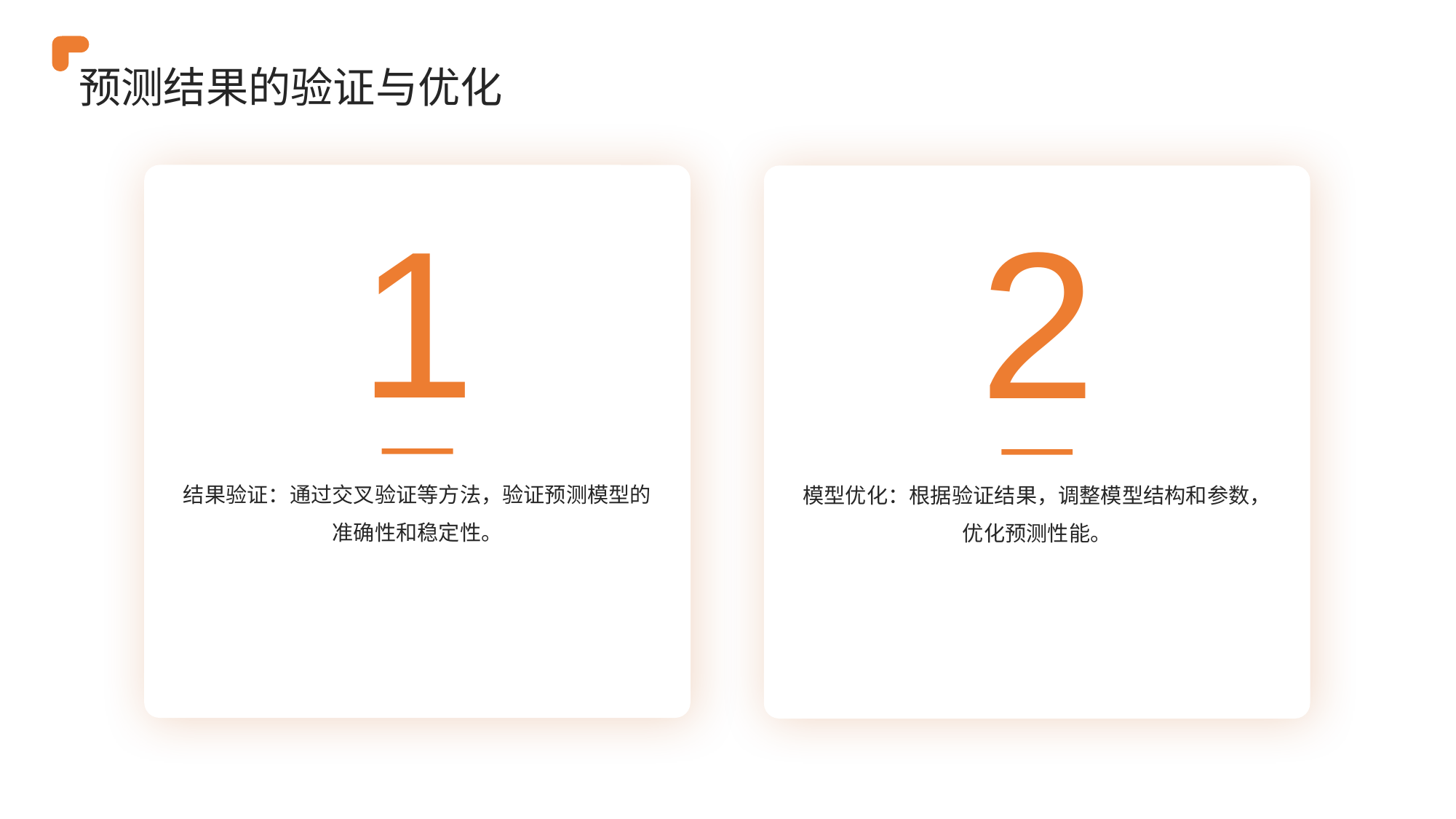

预测结果的验证与优化
1
2

结果验证：通过交叉验证等方法，验证预测模型的准确性和稳定性。
模型优化：根据验证结果，调整模型结构和参数，优化预测性能。